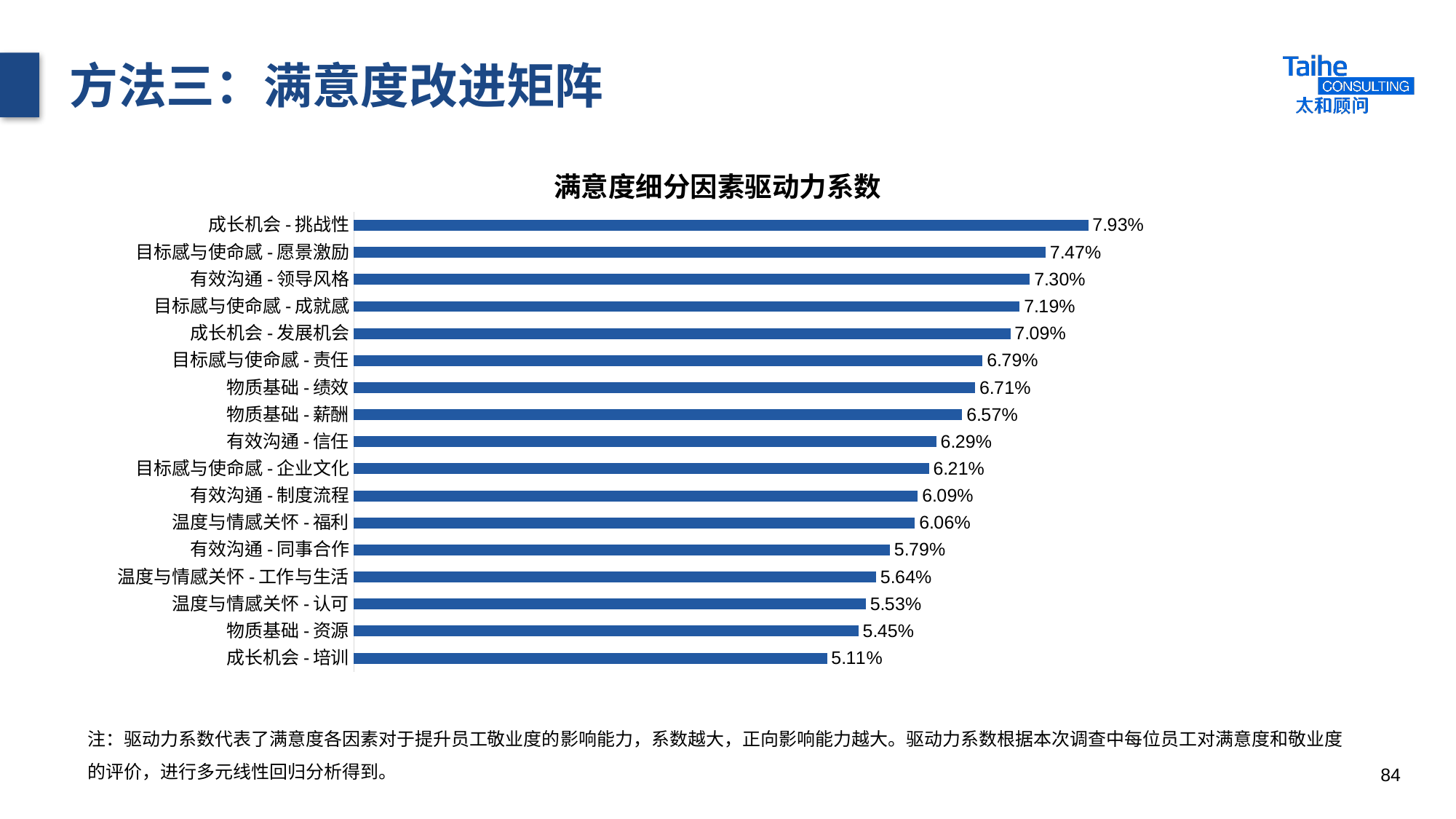

# 方法三：满意度改进矩阵

### Chart: 满意度细分因素驱动力系数

| Category | 贵司 |
|---|---|
| 成长机会-挑战性 | 0.0793 |
| 目标感与使命感-愿景激励 | 0.0747 |
| 有效沟通-领导风格 | 0.073 |
| 目标感与使命感-成就感 | 0.0719 |
| 成长机会-发展机会 | 0.0709 |
| 目标感与使命感-责任 | 0.0679 |
| 物质基础-绩效 | 0.0671 |
| 物质基础-薪酬 | 0.0657 |
| 有效沟通-信任 | 0.0629 |
| 目标感与使命感-企业文化 | 0.0621 |
| 有效沟通-制度流程 | 0.0609 |
| 温度与情感关怀-福利 | 0.0606 |
| 有效沟通-同事合作 | 0.0579 |
| 温度与情感关怀-工作与生活 | 0.0564 |
| 温度与情感关怀-认可 | 0.0553 |
| 物质基础-资源 | 0.0545 |
| 成长机会-培训 | 0.0511 |
注：驱动力系数代表了满意度各因素对于提升员工敬业度的影响能力，系数越大，正向影响能力越大。驱动力系数根据本次调查中每位员工对满意度和敬业度
的评价，进行多元线性回归分析得到。
84